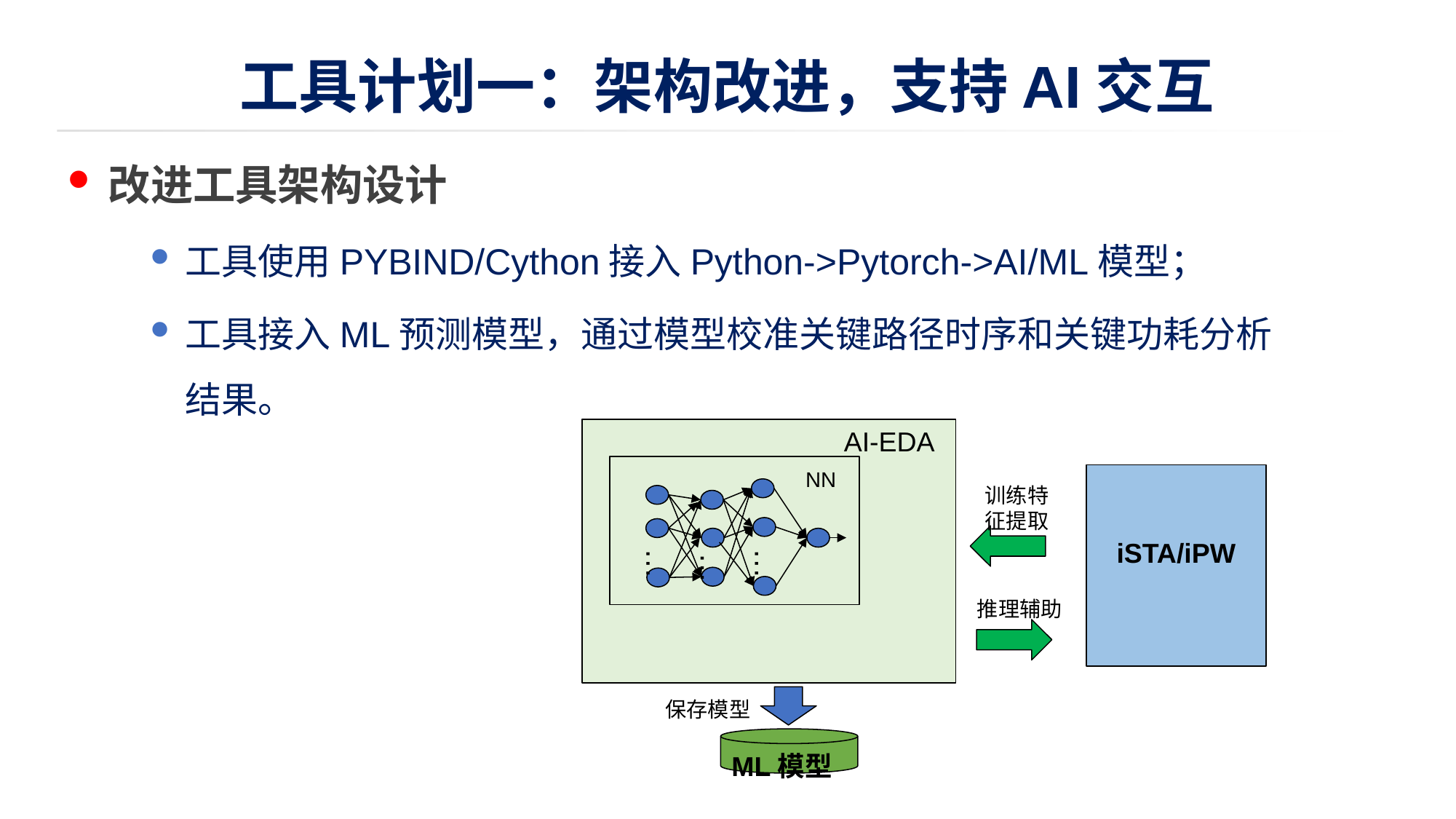

# 工具计划一：架构改进，支持AI交互
改进工具架构设计
工具使用PYBIND/Cython接入Python->Pytorch->AI/ML模型；
工具接入ML预测模型，通过模型校准关键路径时序和关键功耗分析结果。

AI-EDA

…
…
…

NN

iSTA/iPW
训练特征提取

推理辅助

保存模型
ML模型